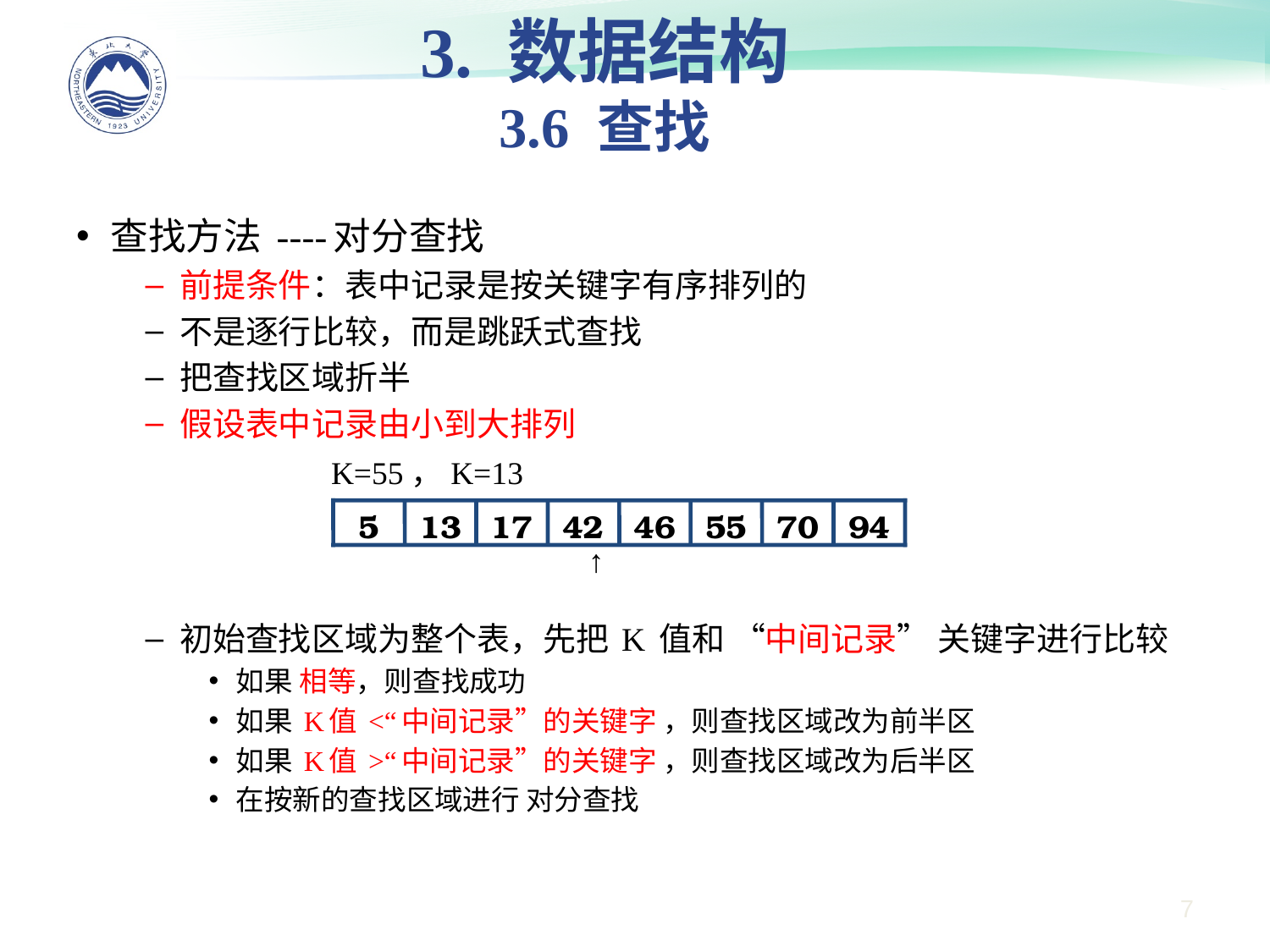

3. 数据结构
3.6 查找
查找方法 ----对分查找
前提条件：表中记录是按关键字有序排列的
不是逐行比较，而是跳跃式查找
把查找区域折半
假设表中记录由小到大排列

初始查找区域为整个表，先把 K 值和 “中间记录” 关键字进行比较
如果 相等，则查找成功
如果 K值 <“中间记录”的关键字 ，则查找区域改为前半区
如果 K值 >“中间记录”的关键字 ，则查找区域改为后半区
在按新的查找区域进行 对分查找
K=55，K=13
5

13

17

42

46

55

70

94

↑

7